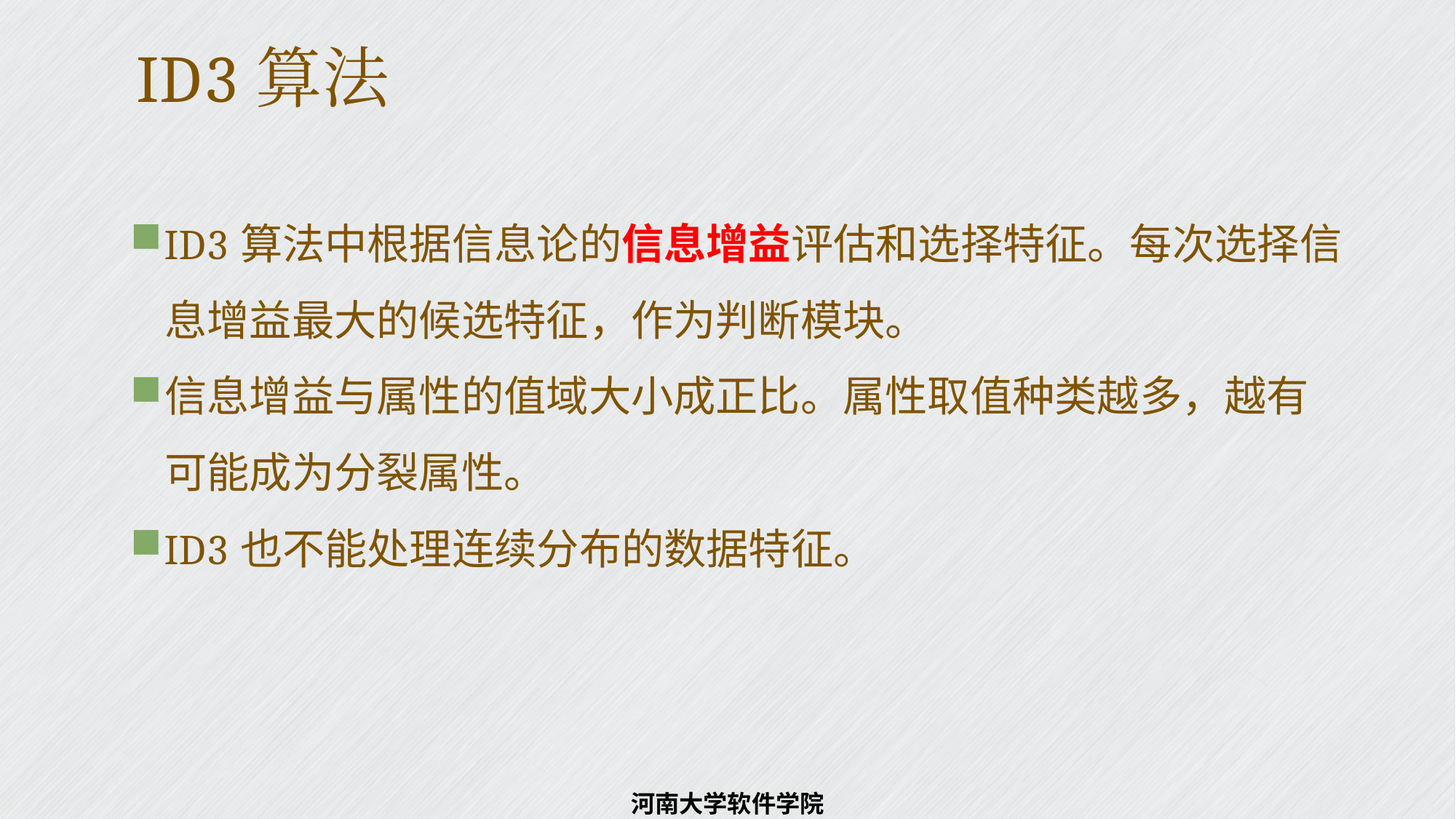

# ID3算法
ID3算法中根据信息论的信息增益评估和选择特征。每次选择信息增益最大的候选特征，作为判断模块。
信息增益与属性的值域大小成正比。属性取值种类越多，越有可能成为分裂属性。
ID3也不能处理连续分布的数据特征。